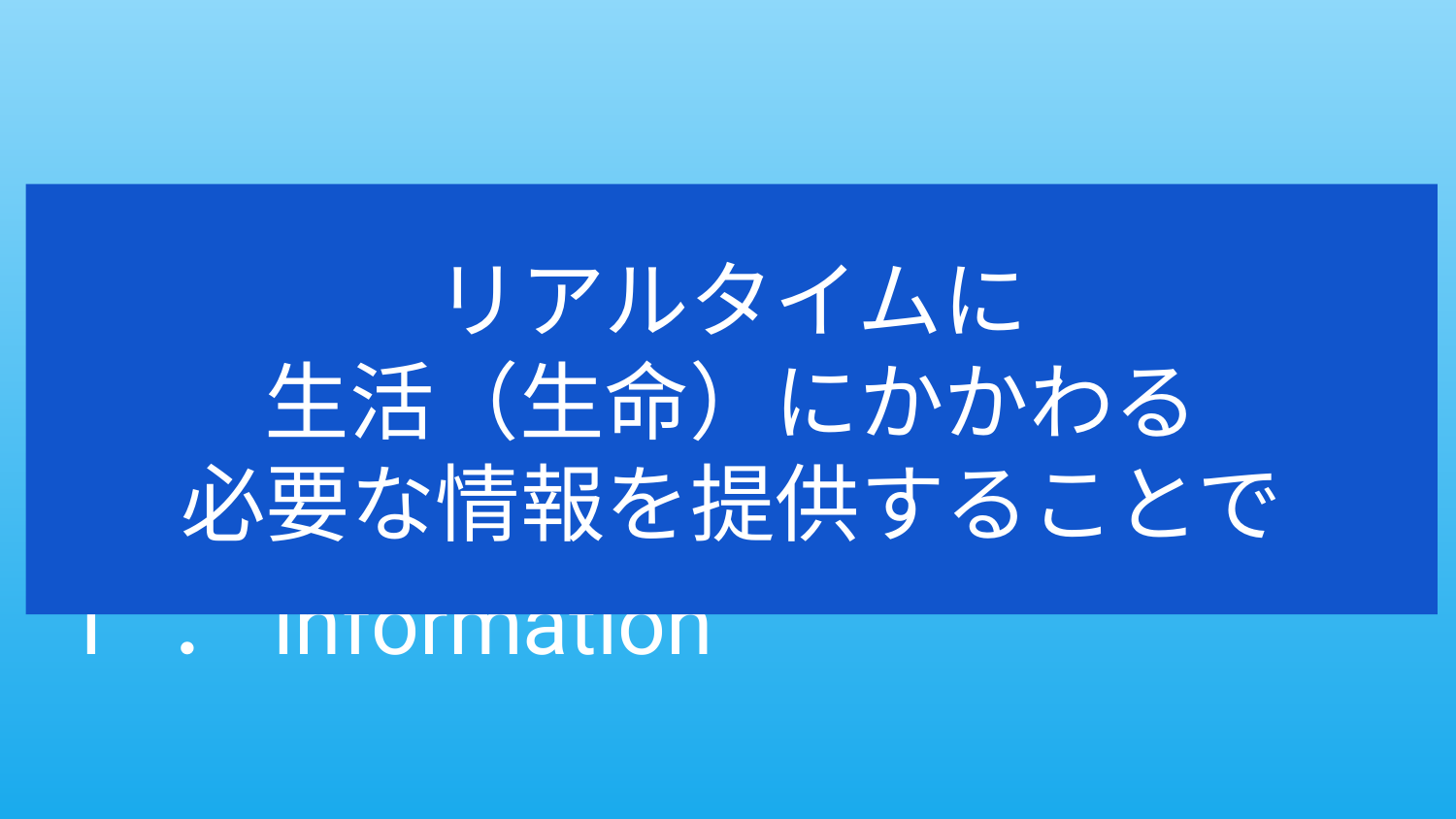

# R
：Realtime
リアルタイムに
生活（生命）にかかわる
必要な情報を提供することで
：Life
L
：Information
I